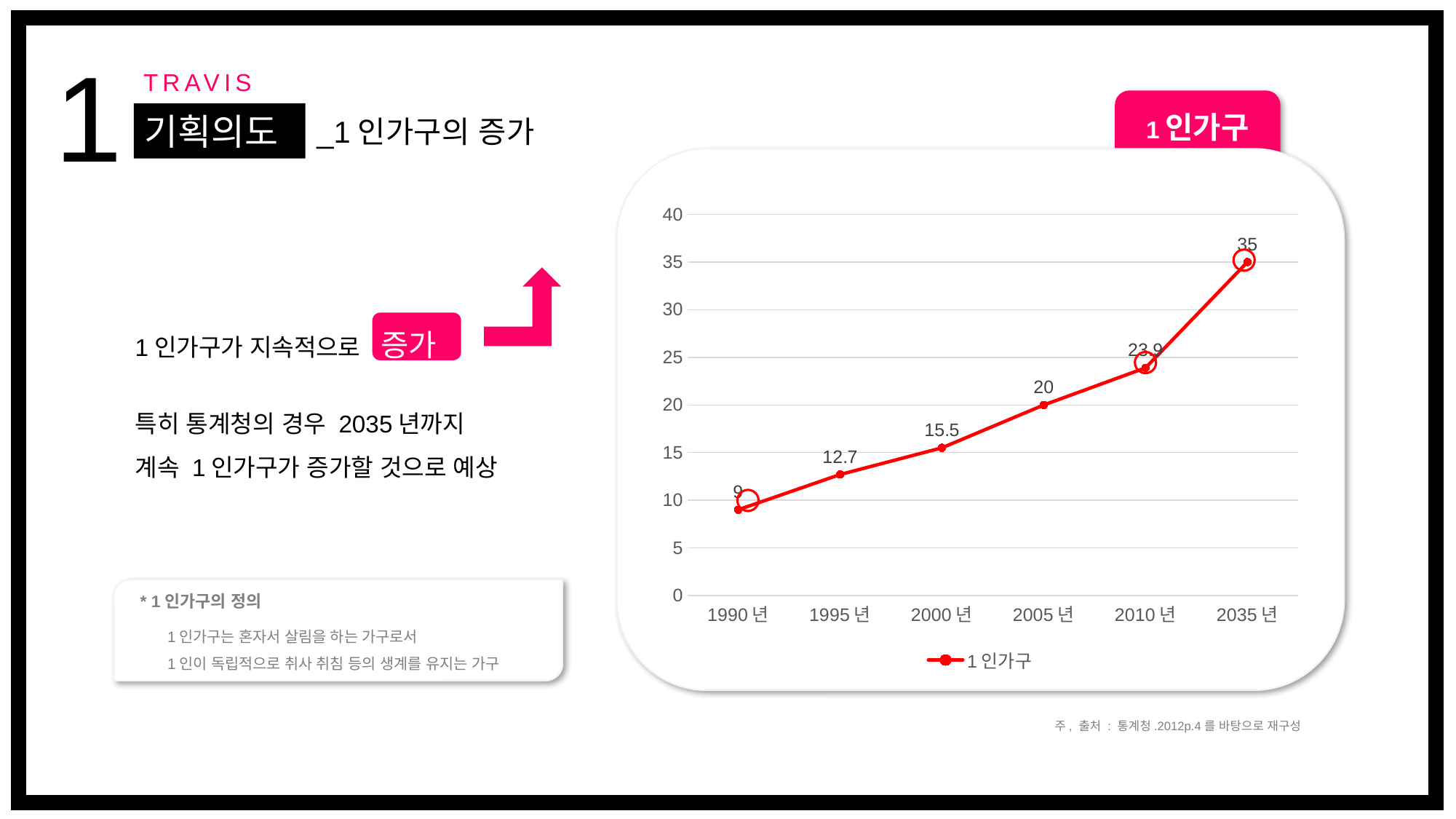

1
TRAVIS
1인가구

기획의도

_1인가구의 증가

### Chart

| Category | 1인가구 |
|---|---|
| 1990년 | 9.0 |
| 1995년 | 12.7 |
| 2000년 | 15.5 |
| 2005년 | 20.0 |
| 2010년 | 23.9 |
| 2035년 | 35.0 |

특히 통계청의 경우 2035년까지
계속 1인가구가 증가할 것으로 예상
1인가구가 지속적으로   증가

* 1인가구의 정의
1인가구는 혼자서 살림을 하는 가구로서
1인이 독립적으로 취사 취침 등의 생계를 유지는 가구
주, 출처 : 통계청.2012p.4를 바탕으로 재구성